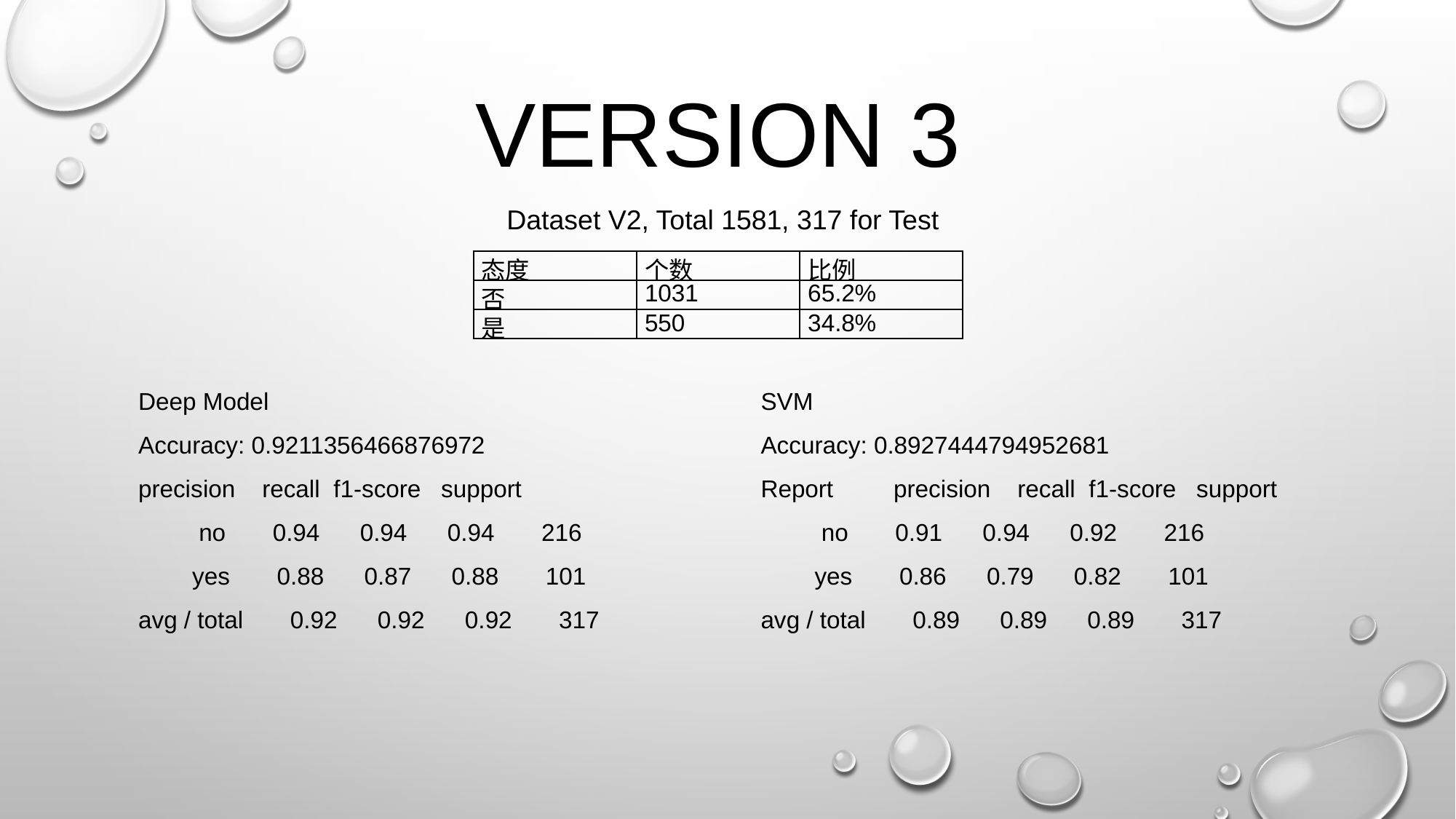

# Version 3
Dataset V2, Total 1581, 317 for Test
| 态度 | 个数 | 比例 |
| --- | --- | --- |
| 否 | 1031 | 65.2% |
| 是 | 550 | 34.8% |
Deep Model
Accuracy: 0.9211356466876972
precision    recall  f1-score   support
         no       0.94      0.94      0.94       216
        yes       0.88      0.87      0.88       101
avg / total       0.92      0.92      0.92       317
SVM
Accuracy: 0.8927444794952681
Report         precision    recall  f1-score   support
         no       0.91      0.94      0.92       216
        yes       0.86      0.79      0.82       101
avg / total       0.89      0.89      0.89       317